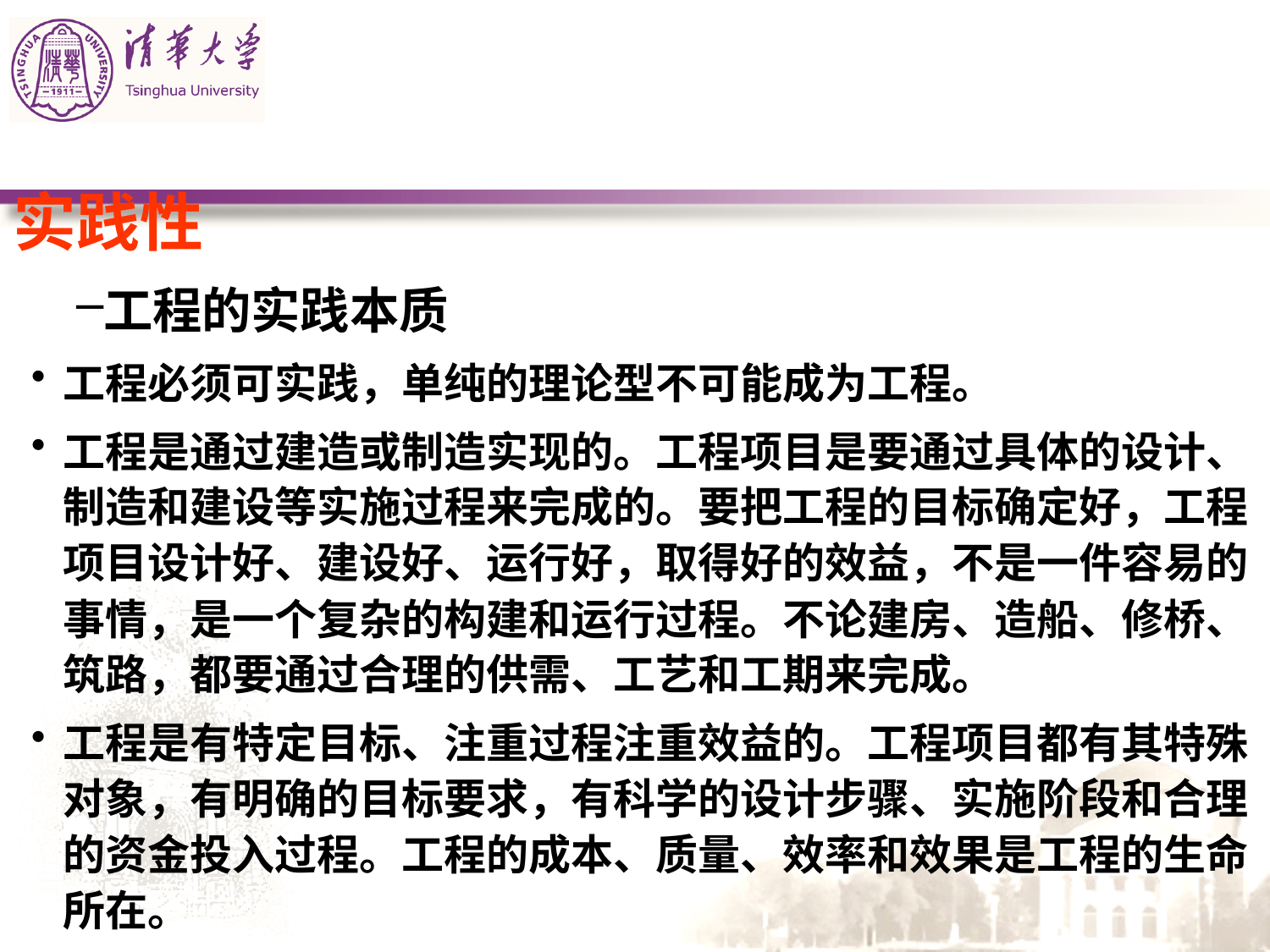

#
实践性
工程的实践本质
工程必须可实践，单纯的理论型不可能成为工程。
工程是通过建造或制造实现的。工程项目是要通过具体的设计、制造和建设等实施过程来完成的。要把工程的目标确定好，工程项目设计好、建设好、运行好，取得好的效益，不是一件容易的事情，是一个复杂的构建和运行过程。不论建房、造船、修桥、筑路，都要通过合理的供需、工艺和工期来完成。
工程是有特定目标、注重过程注重效益的。工程项目都有其特殊对象，有明确的目标要求，有科学的设计步骤、实施阶段和合理的资金投入过程。工程的成本、质量、效率和效果是工程的生命所在。